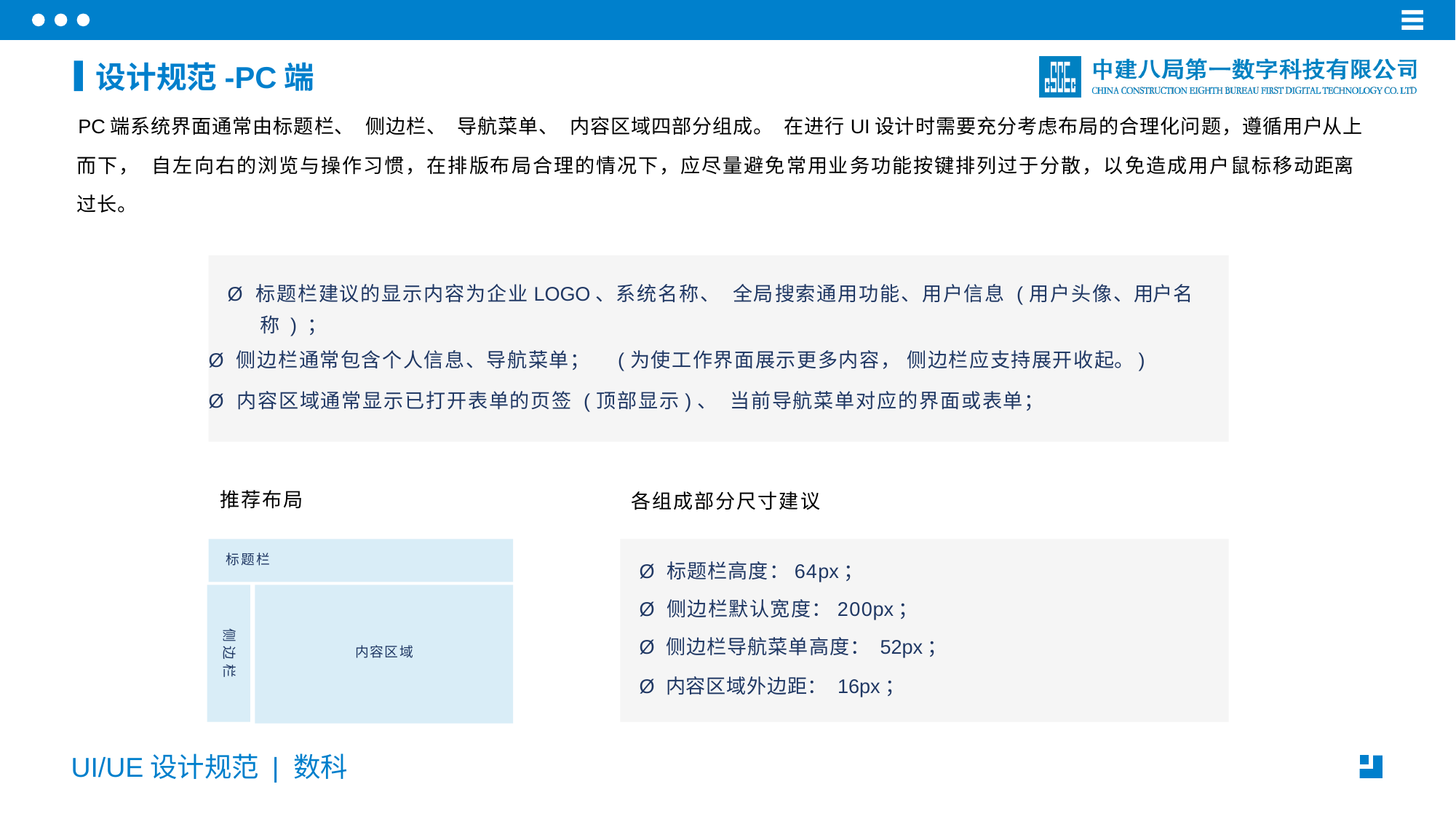

设计规范-PC端

PC端系统界面通常由标题栏、  侧边栏、  导航菜单、  内容区域四部分组成。  在进行UI设计时需要充分考虑布局的合理化问题，遵循用户从上
而下，  自左向右的浏览与操作习惯，在排版布局合理的情况下，应尽量避免常用业务功能按键排列过于分散，以免造成用户鼠标移动距离 过长。

Ø 标题栏建议的显示内容为企业LOGO、系统名称、  全局搜索通用功能、用户信息 (用户头像、用户名      称)；
Ø 侧边栏通常包含个人信息、导航菜单；    (为使工作界面展示更多内容， 侧边栏应支持展开收起。)

Ø 内容区域通常显示已打开表单的页签 (顶部显示)、  当前导航菜单对应的界面或表单；

推荐布局

各组成部分尺寸建议

标题栏

Ø 标题栏高度：64px；
Ø 侧边栏默认宽度：200px；
Ø 侧边栏导航菜单高度： 52px；

Ø 内容区域外边距： 16px；

侧 边 栏

内容区域